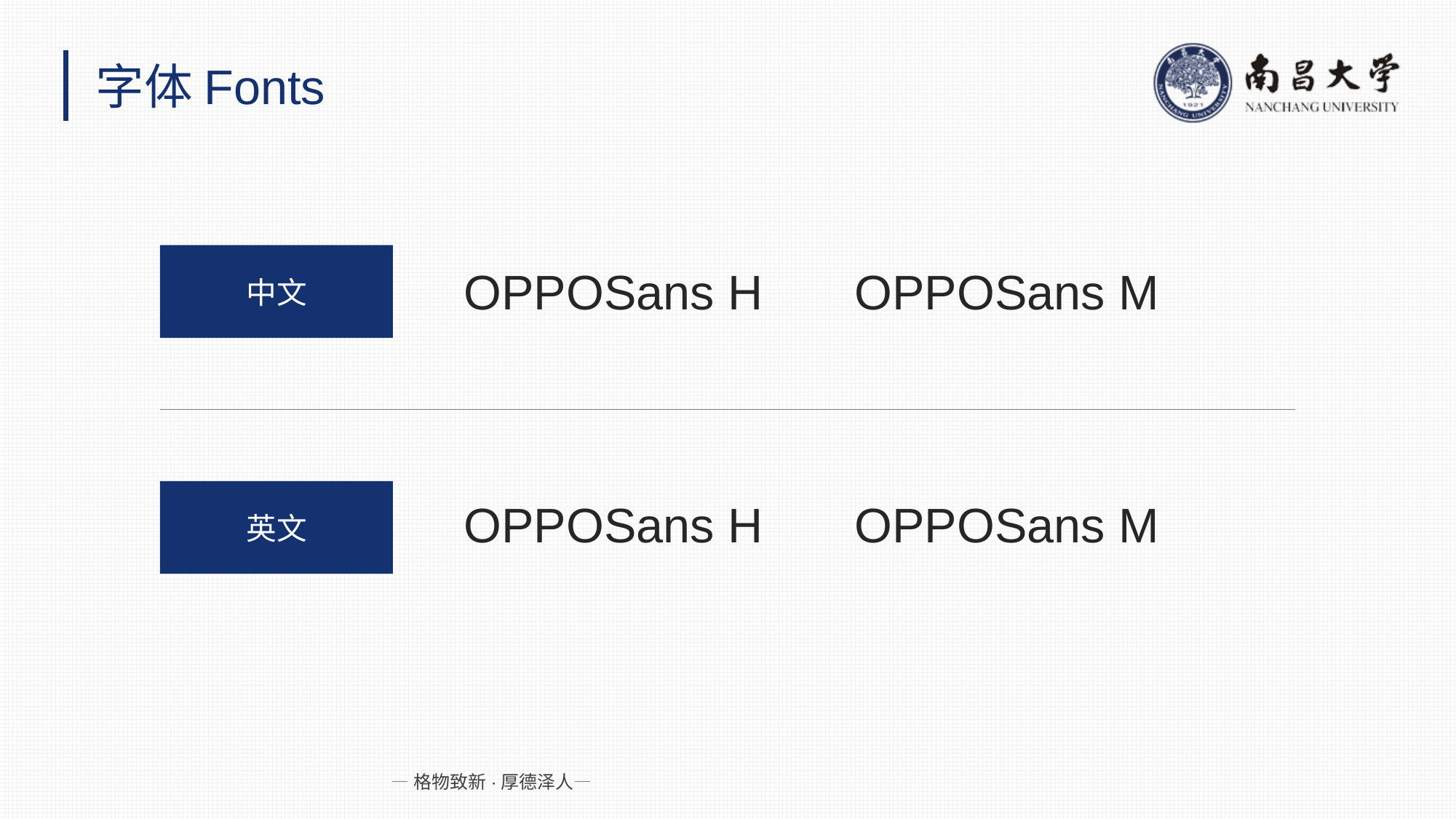

字体Fonts
中文
OPPOSans H
OPPOSans M
英文
OPPOSans H
OPPOSans M